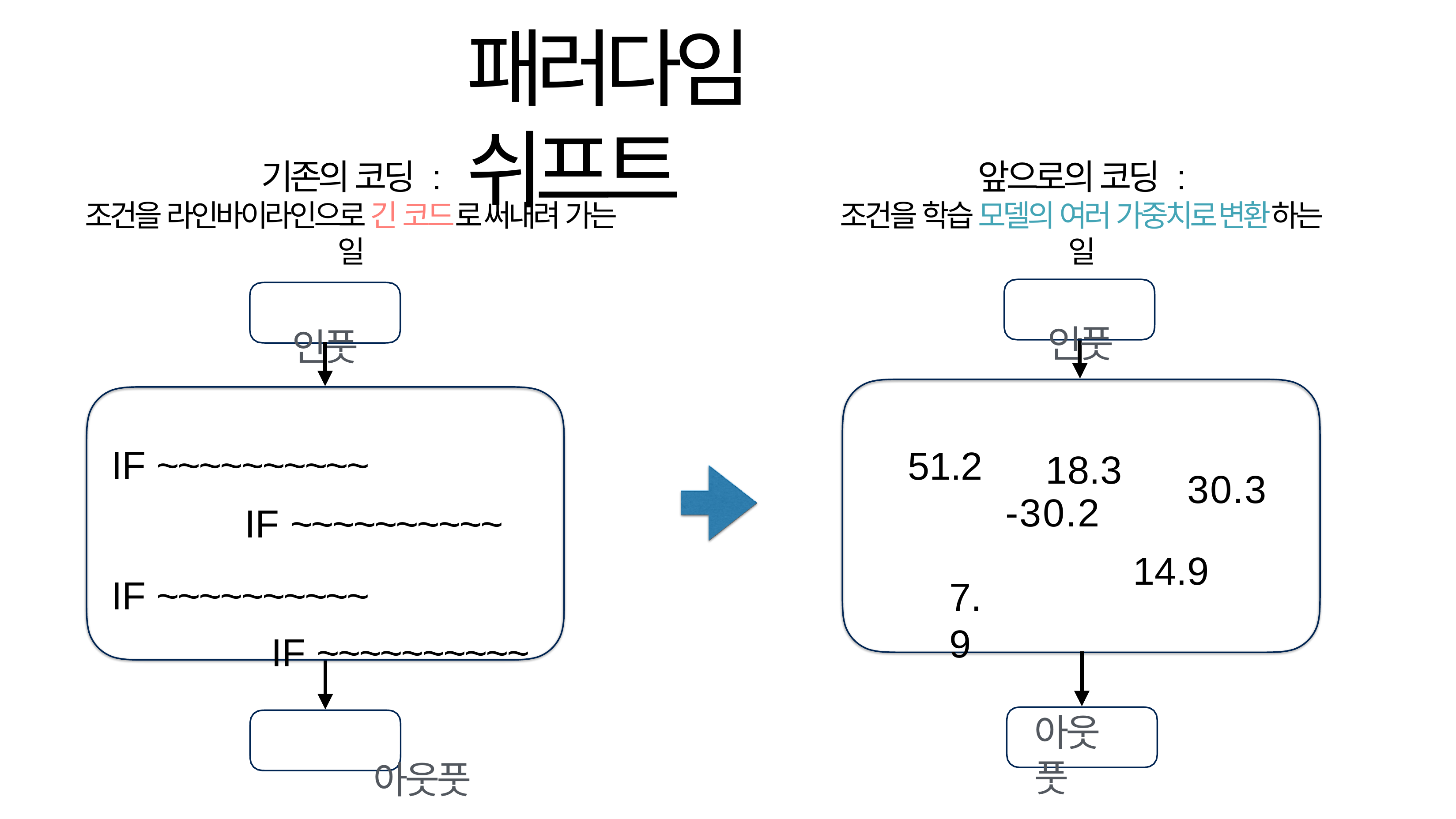

# 패러다임 쉬프트
기존의 코딩 :
조건을 라인바이라인으로 긴 코드로 써내려 가는 일

인풋

IF ~~~~~~~~~~
IF ~~~~~~~~~~
IF ~~~~~~~~~~
IF ~~~~~~~~~~

아웃풋
앞으로의 코딩 :
조건을 학습 모델의 여러 가중치로 변환하는 일

인풋

18.3

51.2
30.3

-30.2
14.9
7.9

아웃풋